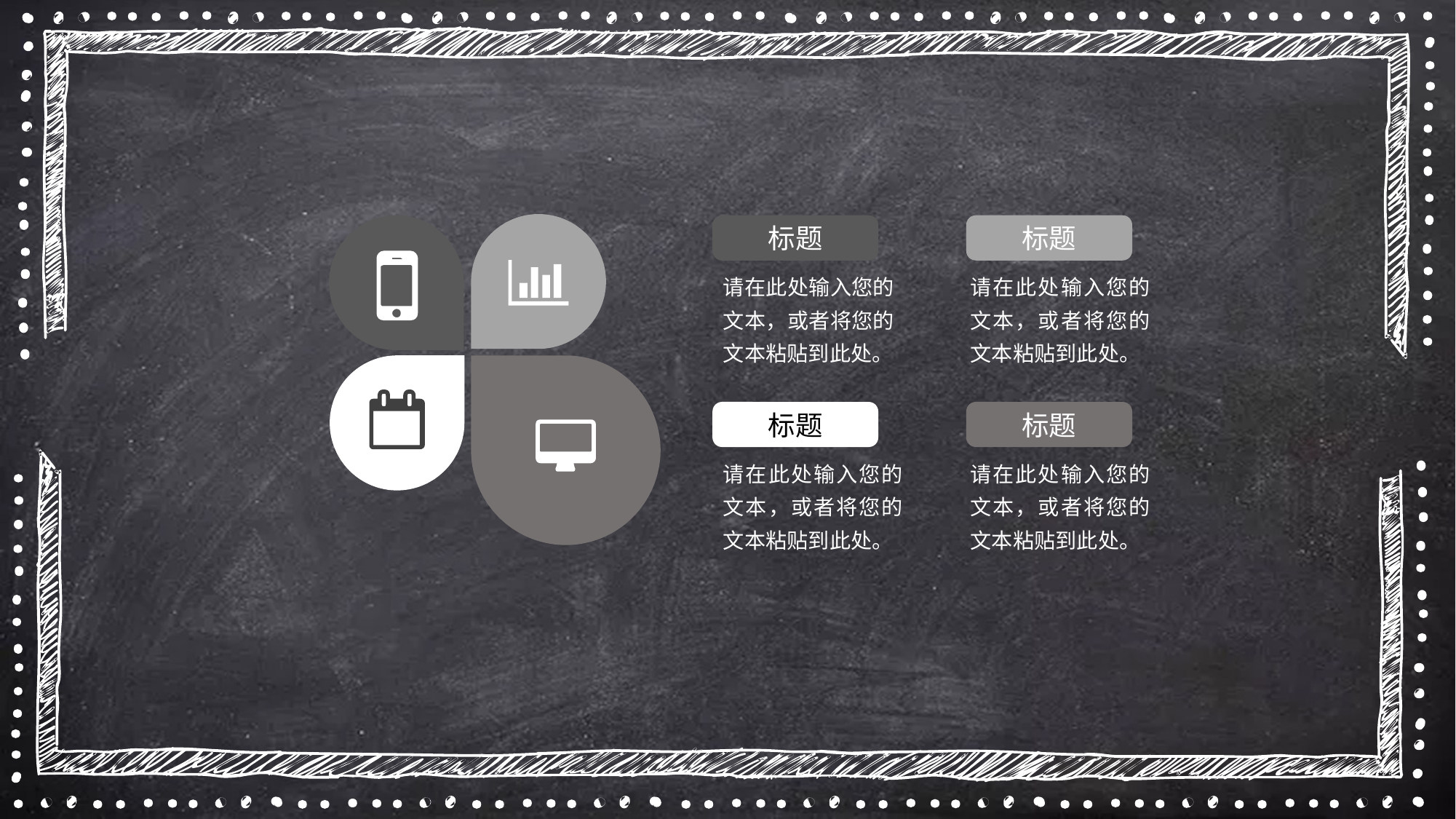

标题
标题

请在此处输入您的文本，或者将您的文本粘贴到此处。
请在此处输入您的文本，或者将您的文本粘贴到此处。

标题
标题

请在此处输入您的文本，或者将您的文本粘贴到此处。
请在此处输入您的文本，或者将您的文本粘贴到此处。